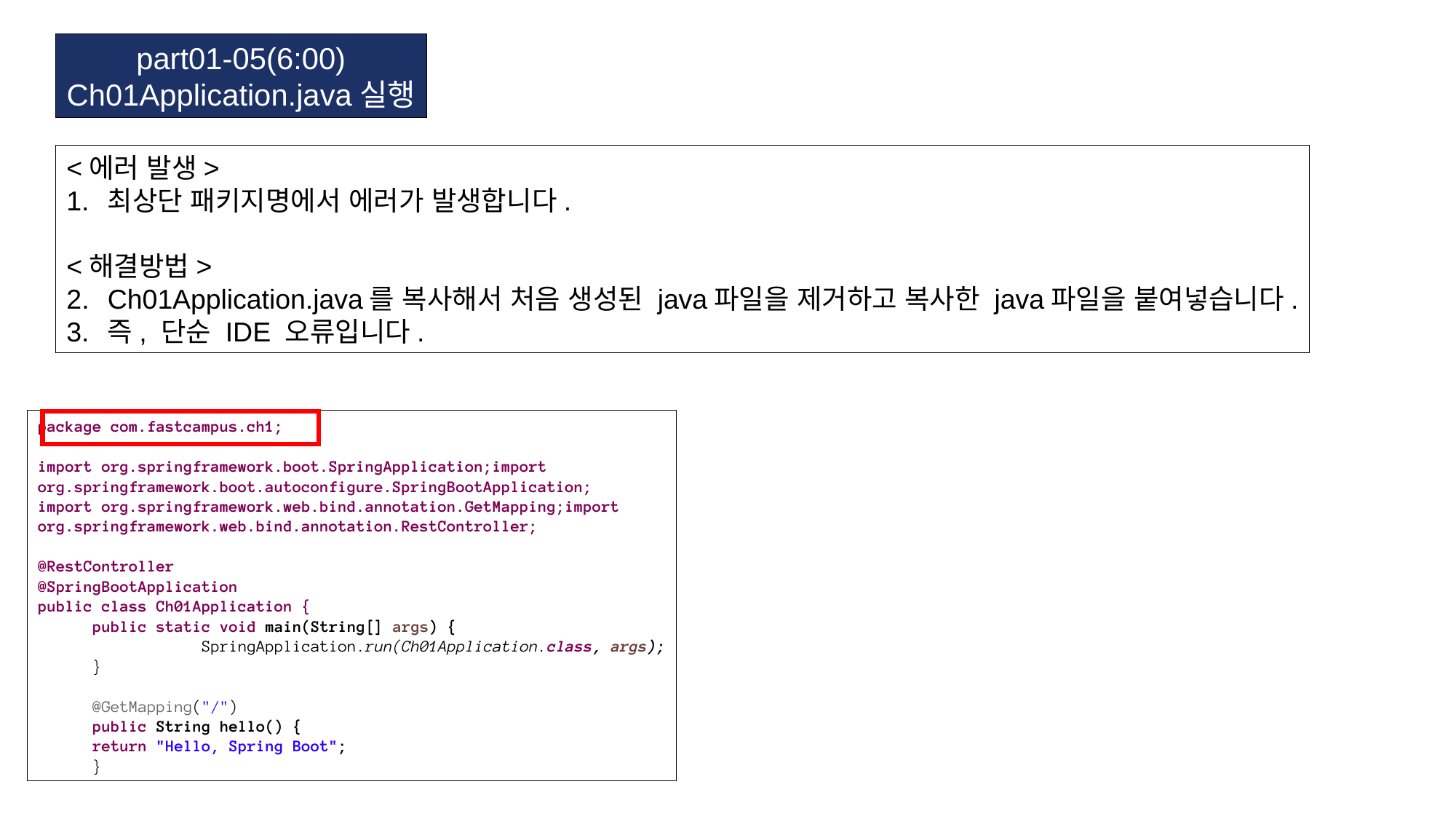

part01-05(6:00)
Ch01Application.java실행
<에러 발생>
최상단 패키지명에서 에러가 발생합니다.

<해결방법>
Ch01Application.java를 복사해서 처음 생성된 java파일을 제거하고 복사한 java파일을 붙여넣습니다.
즉, 단순 IDE 오류입니다.
package com.fastcampus.ch1;
import org.springframework.boot.SpringApplication;import
org.springframework.boot.autoconfigure.SpringBootApplication;
import org.springframework.web.bind.annotation.GetMapping;import
org.springframework.web.bind.annotation.RestController;

@RestController
@SpringBootApplication
public class Ch01Application {
public static void main(String[] args) {
	SpringApplication.run(Ch01Application.class, args);
}

@GetMapping("/")
public String hello() {
return "Hello, Spring Boot";
}